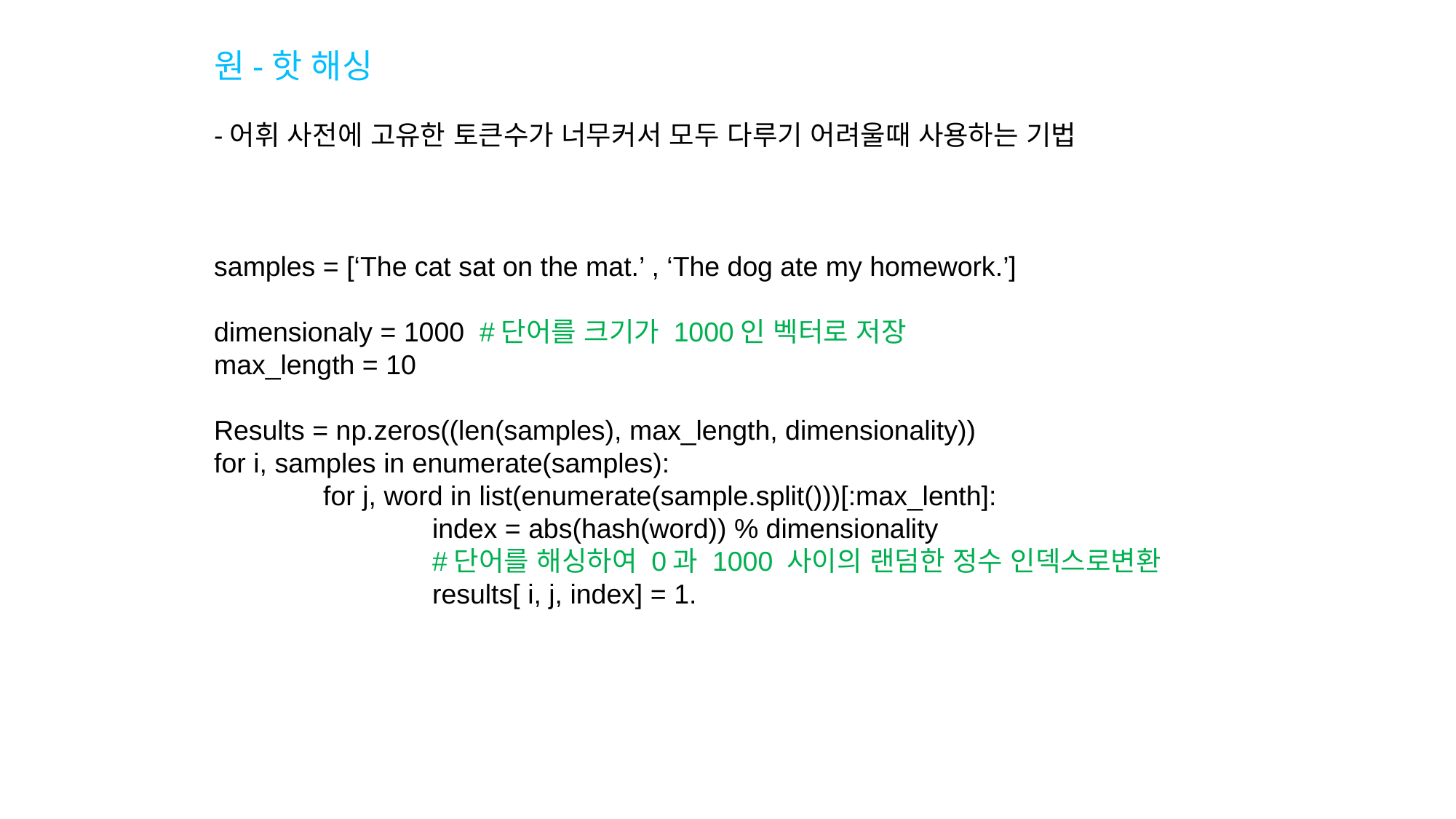

원-핫 해싱

-어휘 사전에 고유한 토큰수가 너무커서 모두 다루기 어려울때 사용하는 기법

samples = [‘The cat sat on the mat.’ , ‘The dog ate my homework.’]

dimensionaly = 1000  #단어를 크기가 1000인 벡터로 저장
max_length = 10

Results = np.zeros((len(samples), max_length, dimensionality))
for i, samples in enumerate(samples):
	for j, word in list(enumerate(sample.split()))[:max_lenth]:
		index = abs(hash(word)) % dimensionality
		#단어를 해싱하여 0과 1000 사이의 랜덤한 정수 인덱스로변환
		results[ i, j, index] = 1.